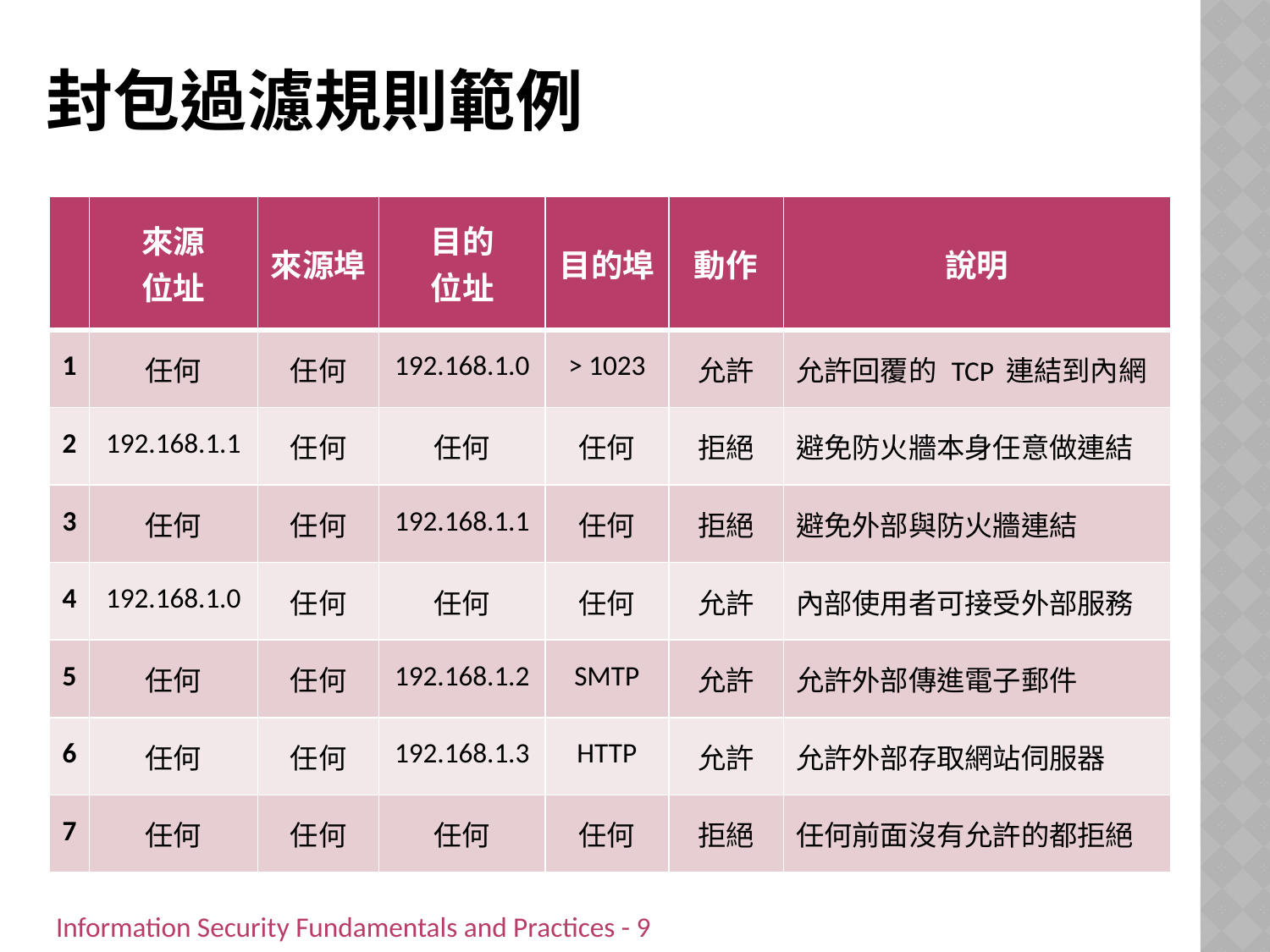

# 封包過濾規則範例
|  | 來源 位址 | 來源埠 | 目的 位址 | 目的埠 | 動作 | 說明 |
| --- | --- | --- | --- | --- | --- | --- |
| 1 | 任何 | 任何 | 192.168.1.0 | > 1023 | 允許 | 允許回覆的 TCP 連結到內網 |
| 2 | 192.168.1.1 | 任何 | 任何 | 任何 | 拒絕 | 避免防火牆本身任意做連結 |
| 3 | 任何 | 任何 | 192.168.1.1 | 任何 | 拒絕 | 避免外部與防火牆連結 |
| 4 | 192.168.1.0 | 任何 | 任何 | 任何 | 允許 | 內部使用者可接受外部服務 |
| 5 | 任何 | 任何 | 192.168.1.2 | SMTP | 允許 | 允許外部傳進電子郵件 |
| 6 | 任何 | 任何 | 192.168.1.3 | HTTP | 允許 | 允許外部存取網站伺服器 |
| 7 | 任何 | 任何 | 任何 | 任何 | 拒絕 | 任何前面沒有允許的都拒絕 |